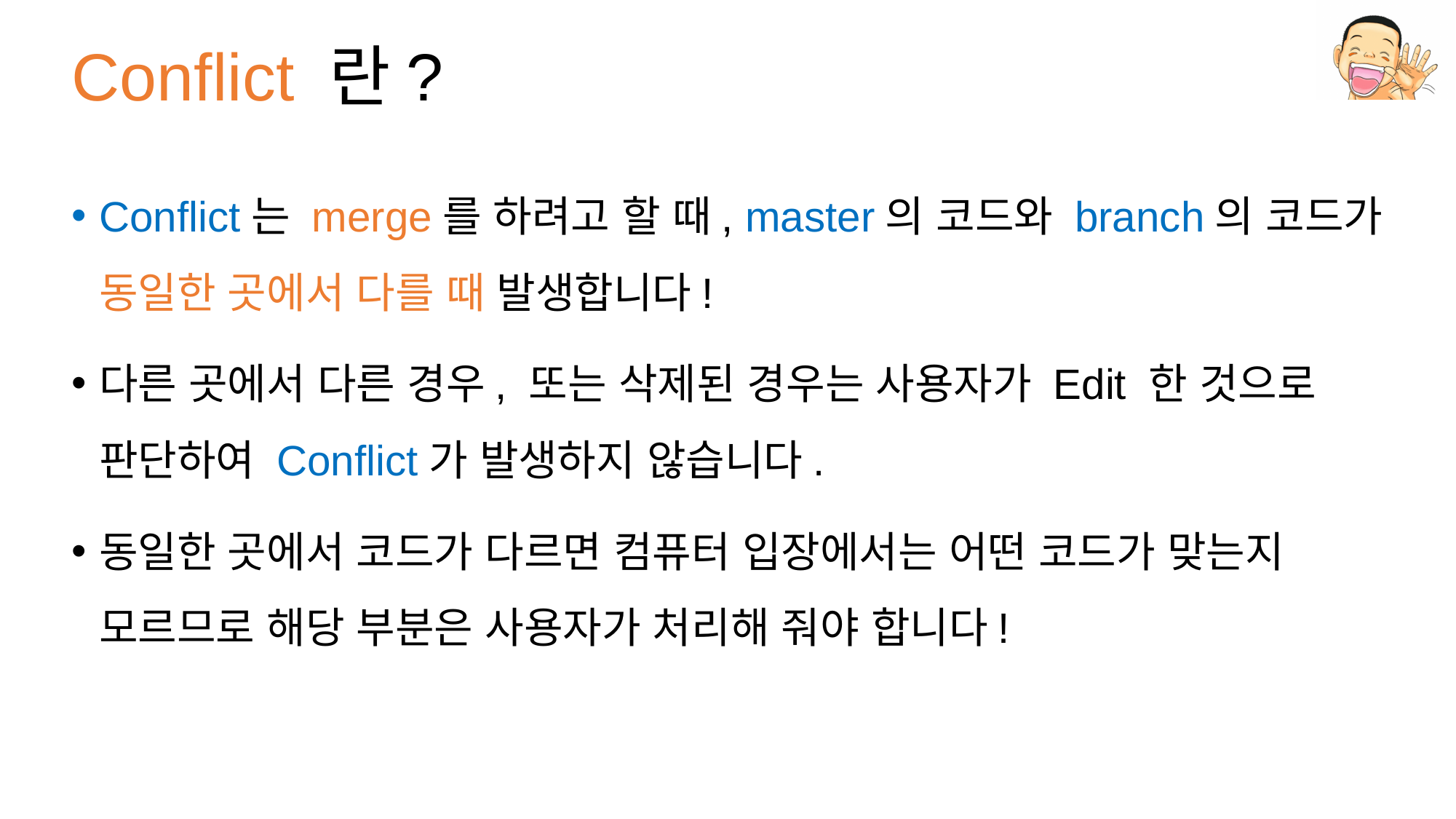

# Conflict 란?
Conflict는 merge를 하려고 할 때, master의 코드와 branch의 코드가 동일한 곳에서 다를 때 발생합니다!
다른 곳에서 다른 경우, 또는 삭제된 경우는 사용자가 Edit 한 것으로 판단하여 Conflict가 발생하지 않습니다.
동일한 곳에서 코드가 다르면 컴퓨터 입장에서는 어떤 코드가 맞는지 모르므로 해당 부분은 사용자가 처리해 줘야 합니다!